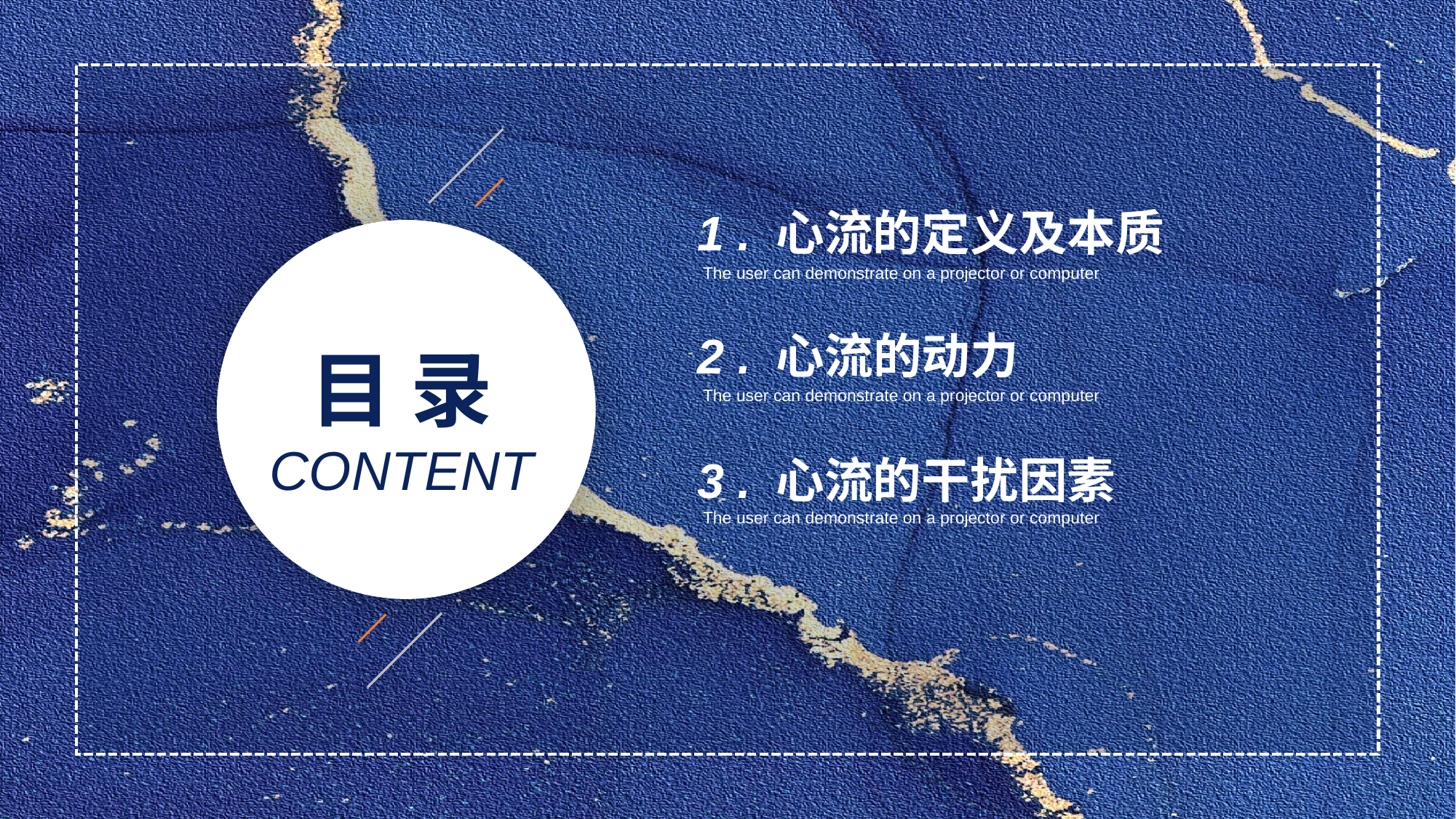

行业PPT模板http://www.1ppt.com/hangye/

1 . 心流的定义及本质
The user can demonstrate on a projector or computer

2 . 心流的动力
The user can demonstrate on a projector or computer
目 录
CONTENT
3 . 心流的干扰因素
The user can demonstrate on a projector or computer